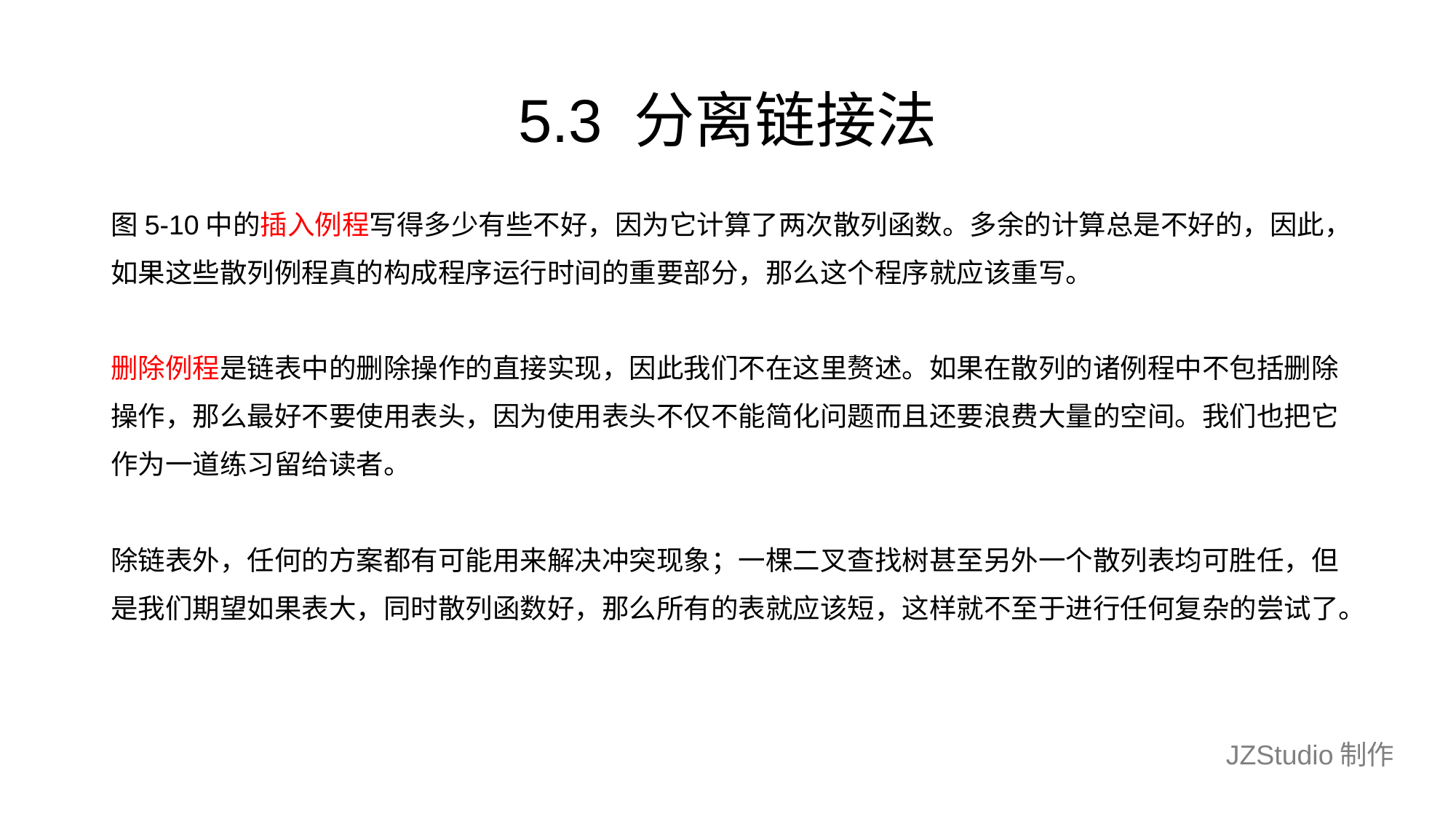

# 5.3 分离链接法
图5-10中的插入例程写得多少有些不好，因为它计算了两次散列函数。多余的计算总是不好的，因此，
如果这些散列例程真的构成程序运行时间的重要部分，那么这个程序就应该重写。

删除例程是链表中的删除操作的直接实现，因此我们不在这里赘述。如果在散列的诸例程中不包括删除
操作，那么最好不要使用表头，因为使用表头不仅不能简化问题而且还要浪费大量的空间。我们也把它
作为一道练习留给读者。

除链表外，任何的方案都有可能用来解决冲突现象；一棵二叉查找树甚至另外一个散列表均可胜任，但
是我们期望如果表大，同时散列函数好，那么所有的表就应该短，这样就不至于进行任何复杂的尝试了。